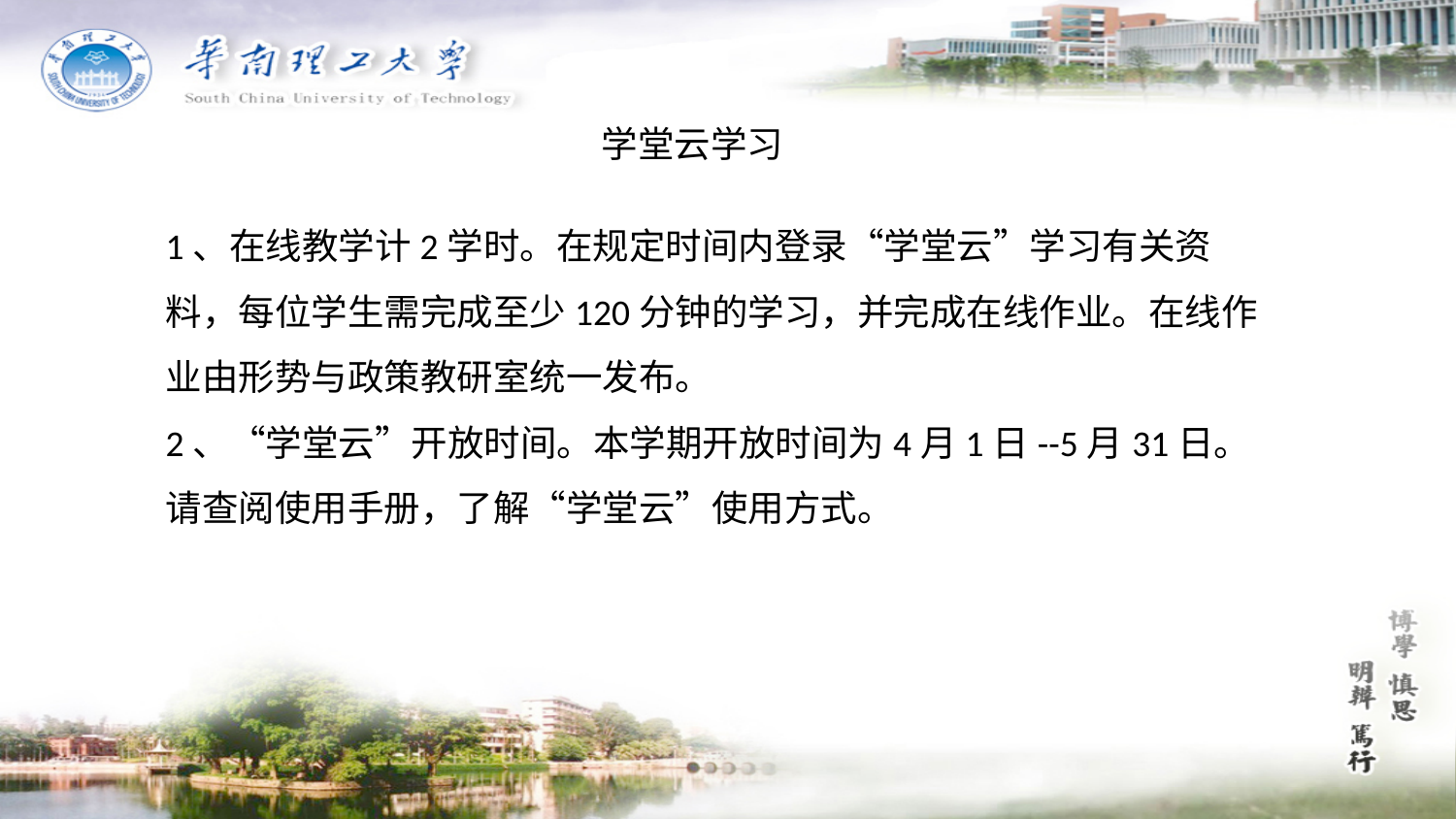

学堂云学习
1、在线教学计2学时。在规定时间内登录“学堂云”学习有关资料，每位学生需完成至少120分钟的学习，并完成在线作业。在线作业由形势与政策教研室统一发布。
2、“学堂云”开放时间。本学期开放时间为4月1日--5月31日。请查阅使用手册，了解“学堂云”使用方式。